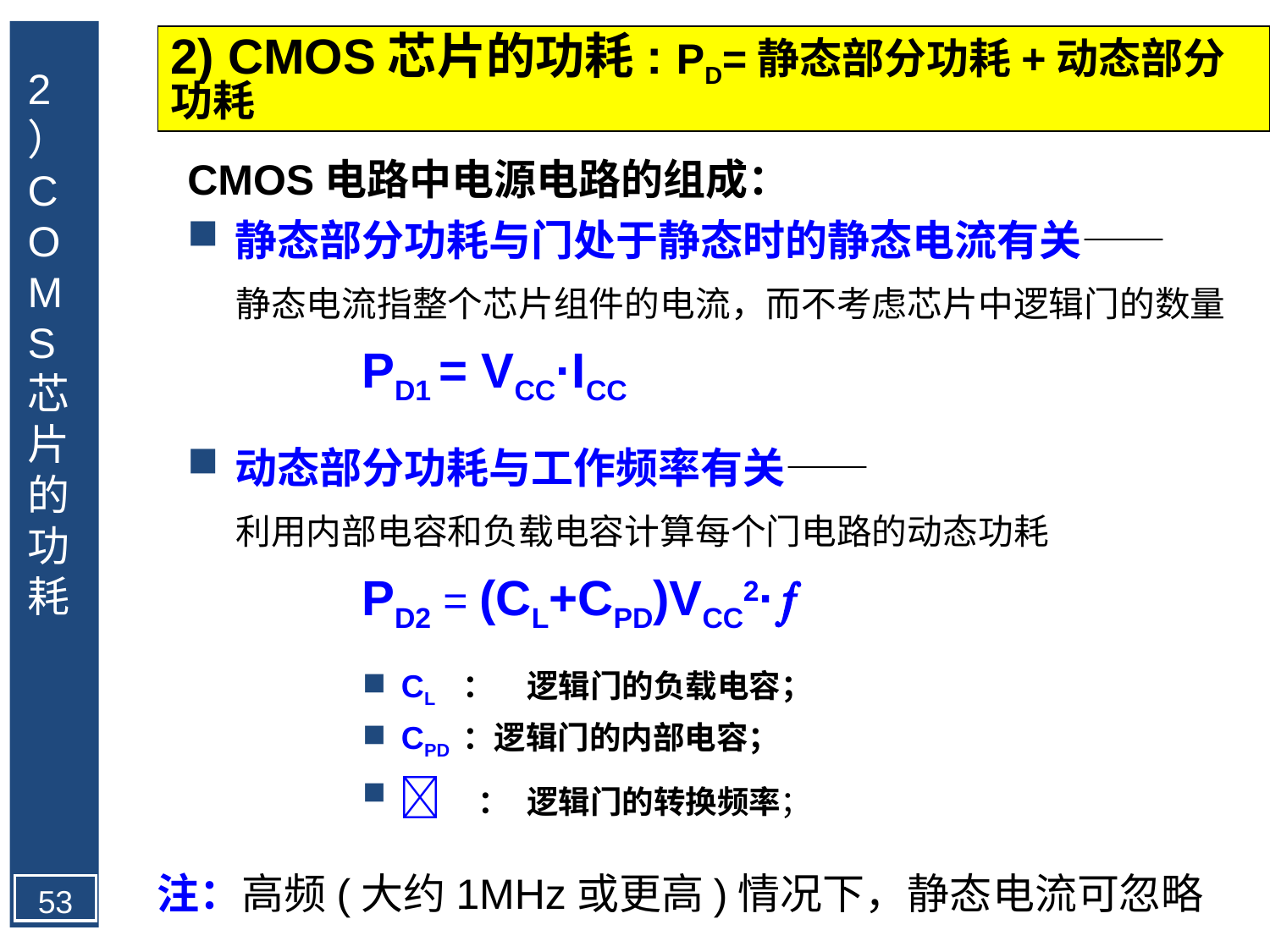

2）COMS芯片的功耗
2) CMOS芯片的功耗: PD=静态部分功耗+动态部分功耗
CMOS电路中电源电路的组成：
静态部分功耗与门处于静态时的静态电流有关——
    静态电流指整个芯片组件的电流，而不考虑芯片中逻辑门的数量
 		PD1 = VCC·ICC

动态部分功耗与工作频率有关——
    利用内部电容和负载电容计算每个门电路的动态功耗
		PD2 = (CL+CPD)VCC2·ƒ
 CL    ：	 逻辑门的负载电容；
 CPD ：逻辑门的内部电容；
 ƒ    ：	 逻辑门的转换频率；
注：高频(大约1MHz或更高)情况下，静态电流可忽略
53